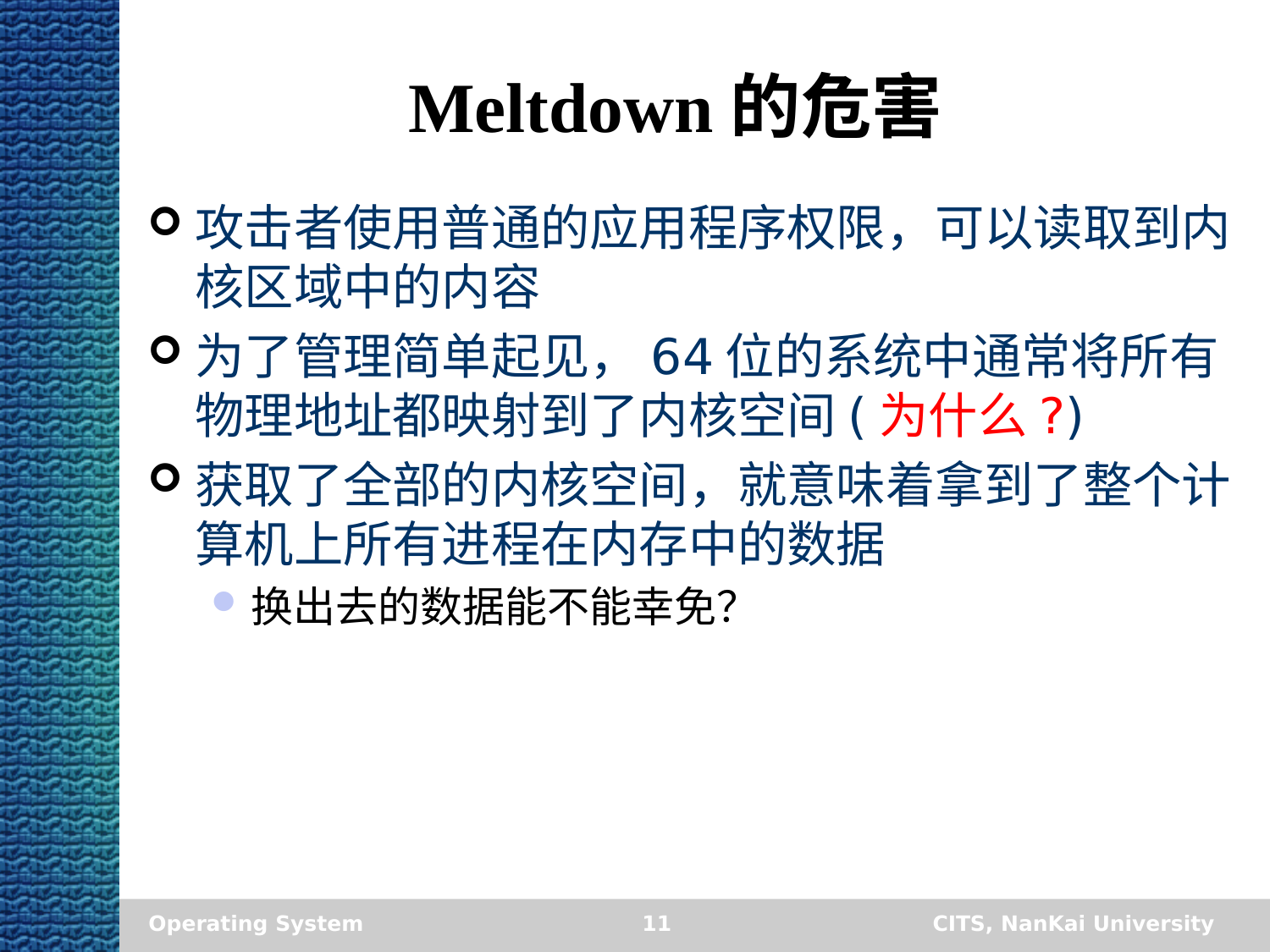

# Meltdown的危害
攻击者使用普通的应用程序权限，可以读取到内核区域中的内容
为了管理简单起见，64位的系统中通常将所有物理地址都映射到了内核空间(为什么?)
获取了全部的内核空间，就意味着拿到了整个计算机上所有进程在内存中的数据
换出去的数据能不能幸免？
Operating System
11
CITS, NanKai University